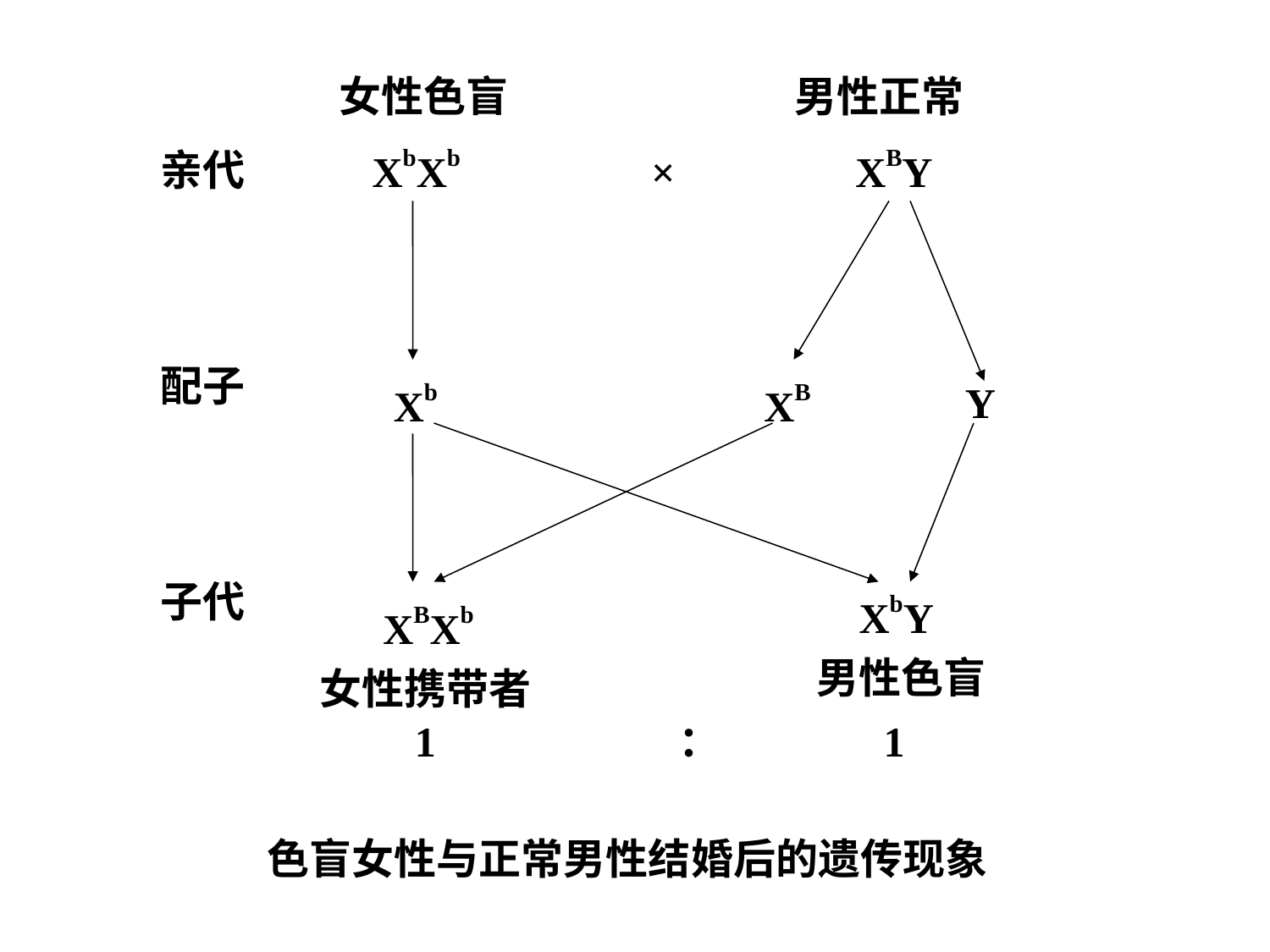

女性色盲                              男性正常
     XbXb                  ×                 XBY
亲代

配子

子代

Xb
XB
Y

XbY
XBXb
男性色盲
女性携带者
    1                      ：                1
色盲女性与正常男性结婚后的遗传现象